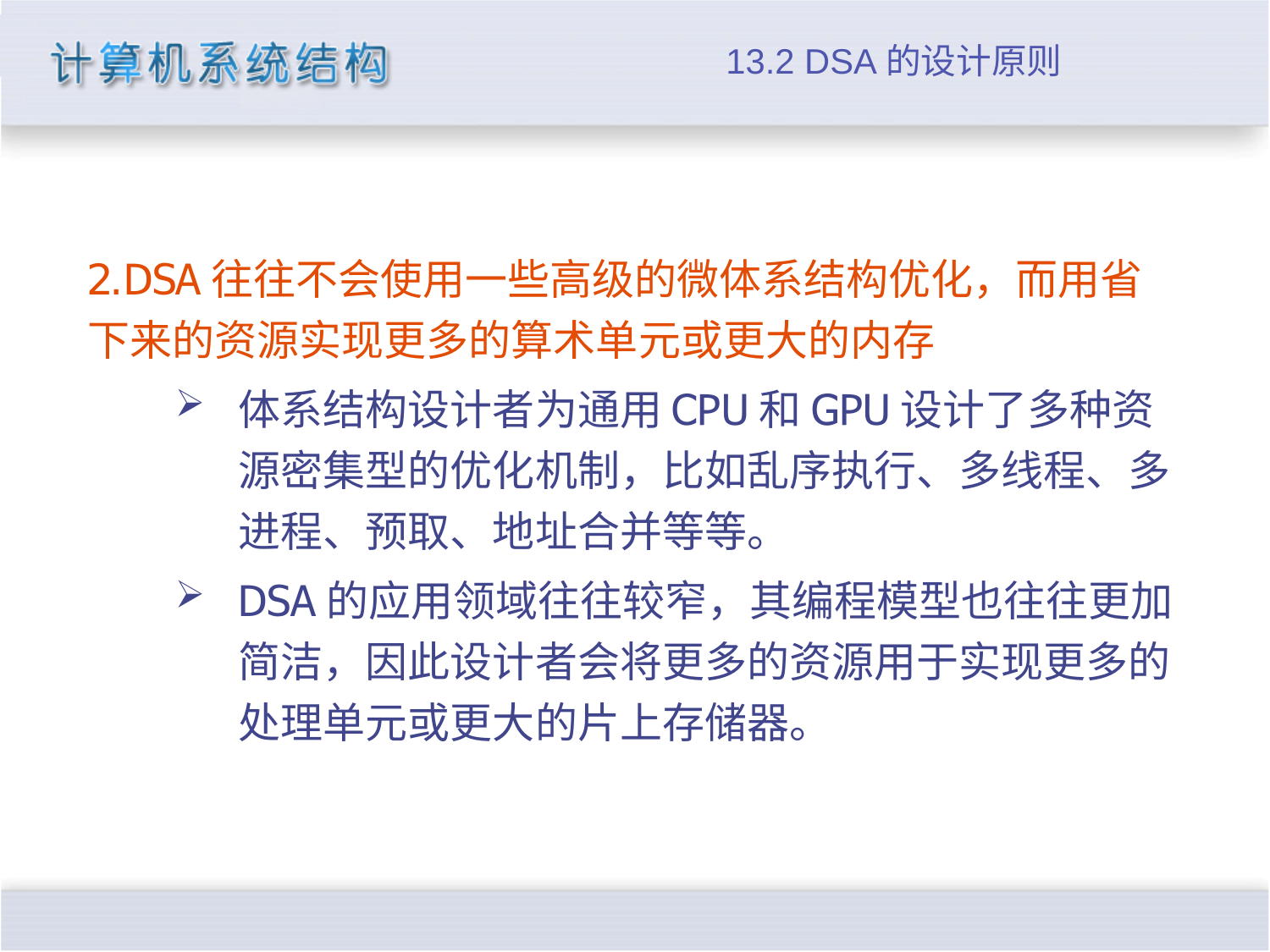

# 13.2 DSA的设计原则
2.DSA往往不会使用一些高级的微体系结构优化，而用省下来的资源实现更多的算术单元或更大的内存
体系结构设计者为通用CPU和GPU设计了多种资源密集型的优化机制，比如乱序执行、多线程、多进程、预取、地址合并等等。
DSA的应用领域往往较窄，其编程模型也往往更加简洁，因此设计者会将更多的资源用于实现更多的处理单元或更大的片上存储器。